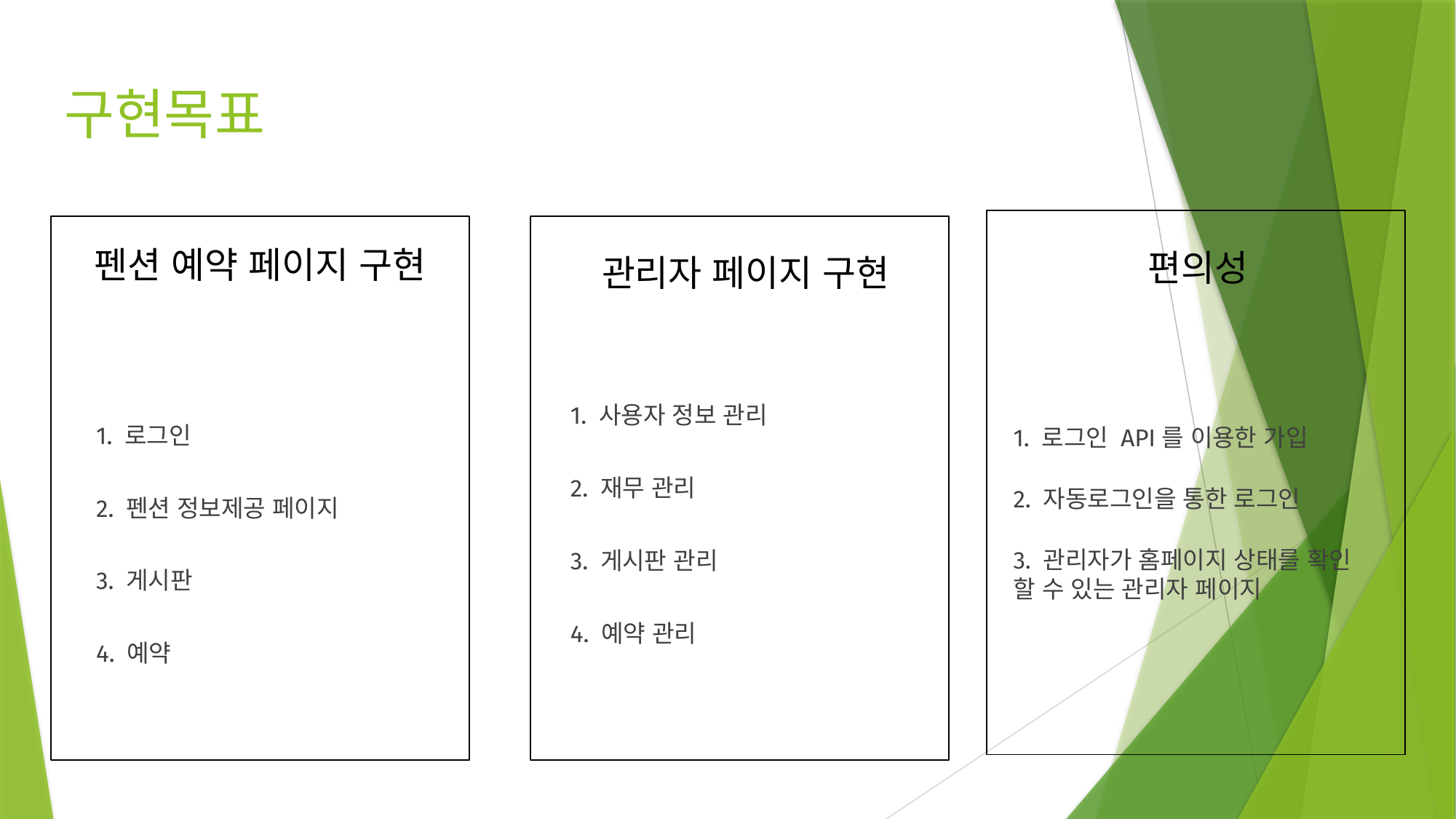

# 구현목표

펜션 예약 페이지 구현
편의성
관리자 페이지 구현
1. 로그인 API를 이용한 가입
2. 자동로그인을 통한 로그인
3. 관리자가 홈페이지 상태를 확인 할 수 있는 관리자 페이지
1. 사용자 정보 관리
2. 재무 관리
3. 게시판 관리
4. 예약 관리

1. 로그인
2. 펜션 정보제공 페이지
3. 게시판
4. 예약